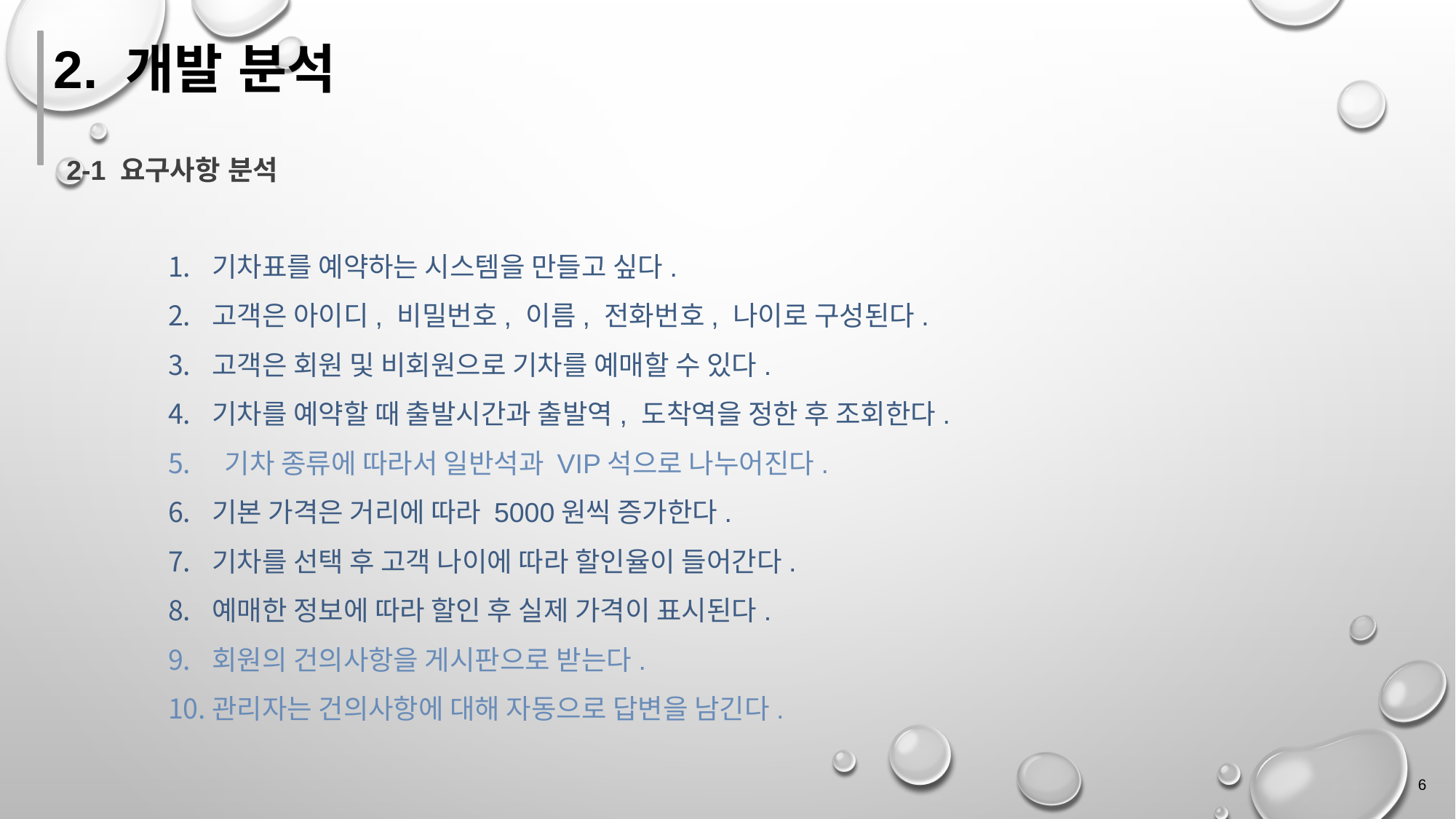

2. 개발 분석

2-1 요구사항 분석
기차표를 예약하는 시스템을 만들고 싶다.
고객은 아이디, 비밀번호, 이름, 전화번호, 나이로 구성된다.
고객은 회원 및 비회원으로 기차를 예매할 수 있다.
기차를 예약할 때 출발시간과 출발역, 도착역을 정한 후 조회한다.
 기차 종류에 따라서 일반석과 VIP석으로 나누어진다.
기본 가격은 거리에 따라 5000원씩 증가한다.
기차를 선택 후 고객 나이에 따라 할인율이 들어간다.
예매한 정보에 따라 할인 후 실제 가격이 표시된다.
회원의 건의사항을 게시판으로 받는다.
관리자는 건의사항에 대해 자동으로 답변을 남긴다.
6